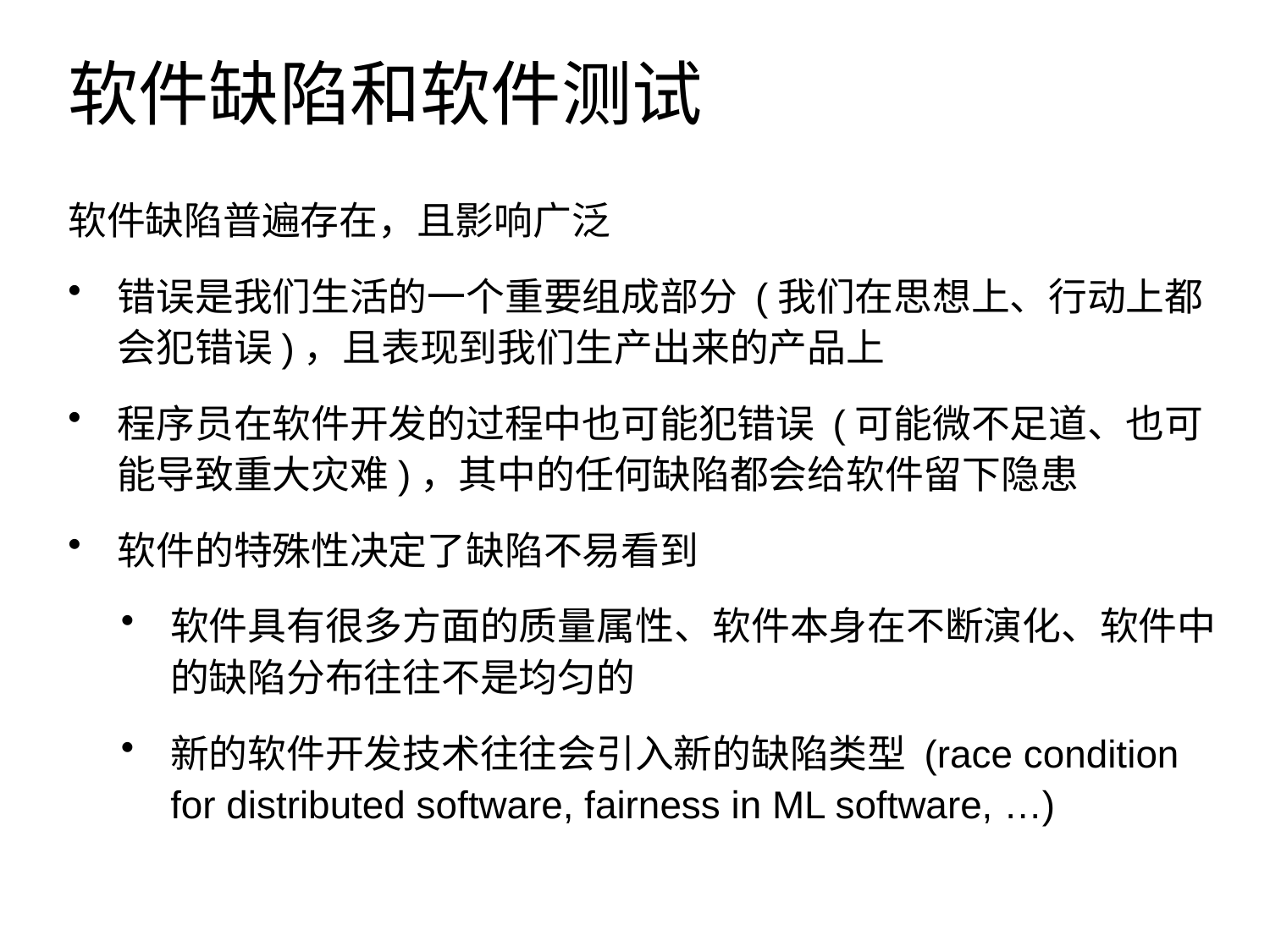

# 软件缺陷和软件测试
软件缺陷普遍存在，且影响广泛
错误是我们生活的一个重要组成部分 (我们在思想上、行动上都会犯错误)，且表现到我们生产出来的产品上
程序员在软件开发的过程中也可能犯错误 (可能微不足道、也可能导致重大灾难)，其中的任何缺陷都会给软件留下隐患
软件的特殊性决定了缺陷不易看到
软件具有很多方面的质量属性、软件本身在不断演化、软件中的缺陷分布往往不是均匀的
新的软件开发技术往往会引入新的缺陷类型 (race condition for distributed software, fairness in ML software, …)